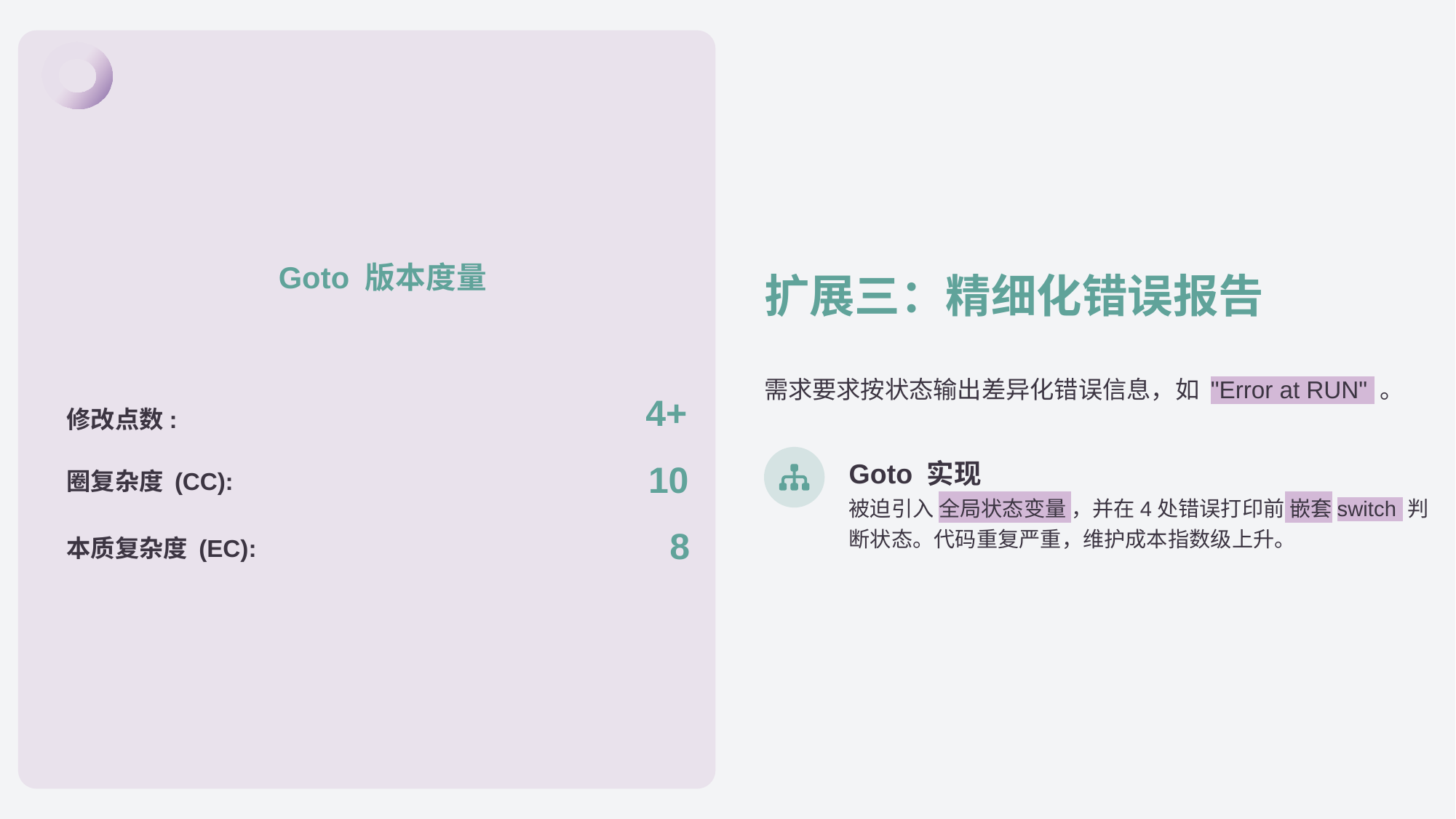

Goto 版本度量
扩展三：精细化错误报告
需求要求按状态输出差异化错误信息，如 "Error at RUN" 。
4+

修改点数:

Goto 实现
10
圈复杂度 (CC):

被迫引入 全局状态变量 ，并在4处错误打印前 嵌套switch 判断状态。代码重复严重，维护成本指数级上升。
8
本质复杂度 (EC):